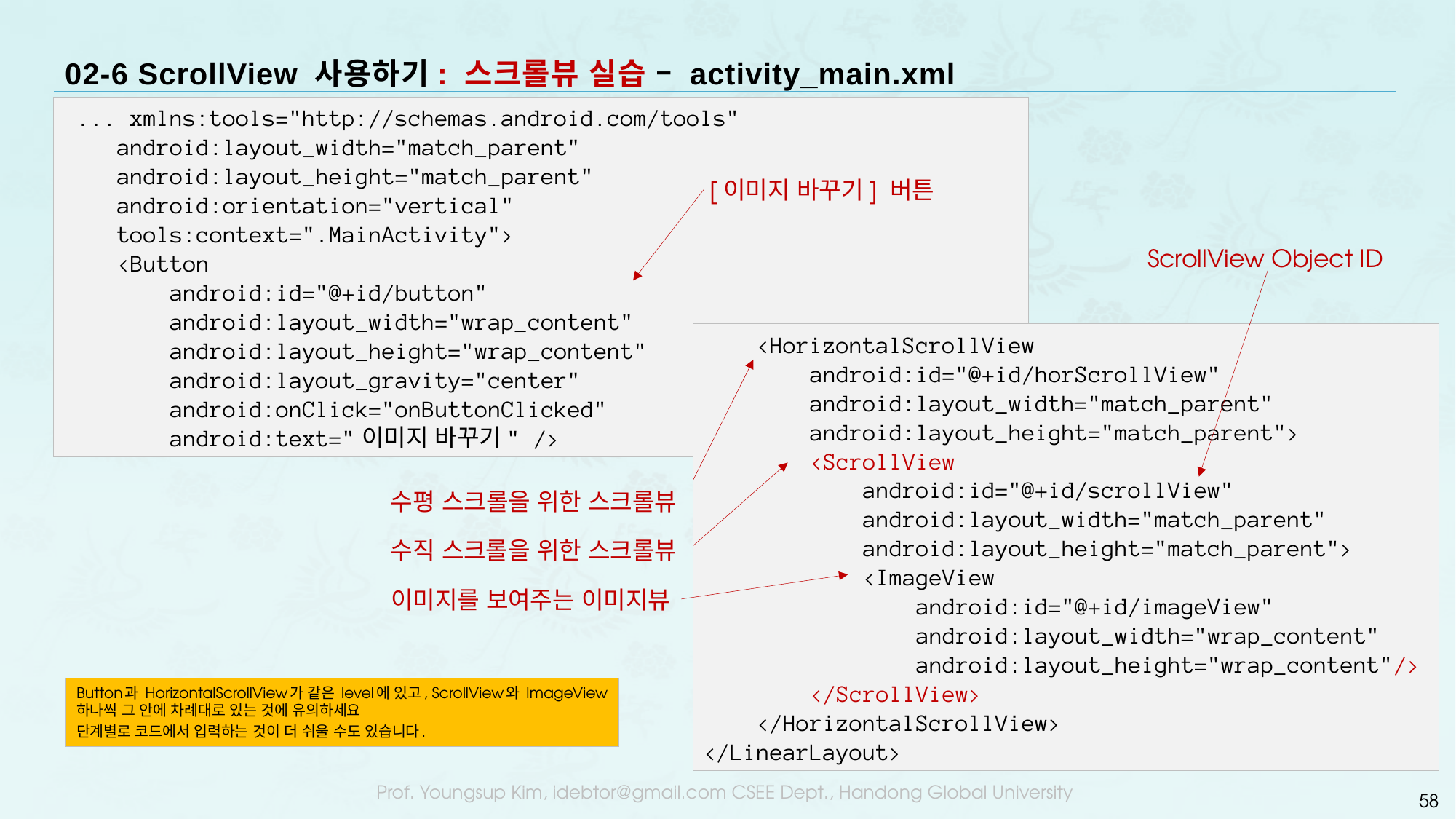

# 02-6 ScrollView 사용하기: 스크롤뷰 실습 – activity_main.xml
 ... xmlns:tools="http://schemas.android.com/tools"
    android:layout_width="match_parent"
    android:layout_height="match_parent"
    android:orientation="vertical"
    tools:context=".MainActivity">
    <Button
        android:id="@+id/button"
        android:layout_width="wrap_content"
        android:layout_height="wrap_content"
        android:layout_gravity="center"
        android:onClick="onButtonClicked"
        android:text="이미지 바꾸기" />
[이미지 바꾸기] 버튼
ScrollView Object ID
    <HorizontalScrollView
        android:id="@+id/horScrollView"
        android:layout_width="match_parent"
        android:layout_height="match_parent">
        <ScrollView
            android:id="@+id/scrollView"
            android:layout_width="match_parent"
            android:layout_height="match_parent">
            <ImageView
                android:id="@+id/imageView"
                android:layout_width="wrap_content"
                android:layout_height="wrap_content"/>
        </ScrollView>
    </HorizontalScrollView>
</LinearLayout>
수평 스크롤을 위한 스크롤뷰
수직 스크롤을 위한 스크롤뷰
이미지를 보여주는 이미지뷰
Button과 HorizontalScrollView가 같은 level에 있고, ScrollView와 ImageView 하나씩 그 안에 차례대로 있는 것에 유의하세요
단계별로 코드에서 입력하는 것이 더 쉬울 수도 있습니다.
58